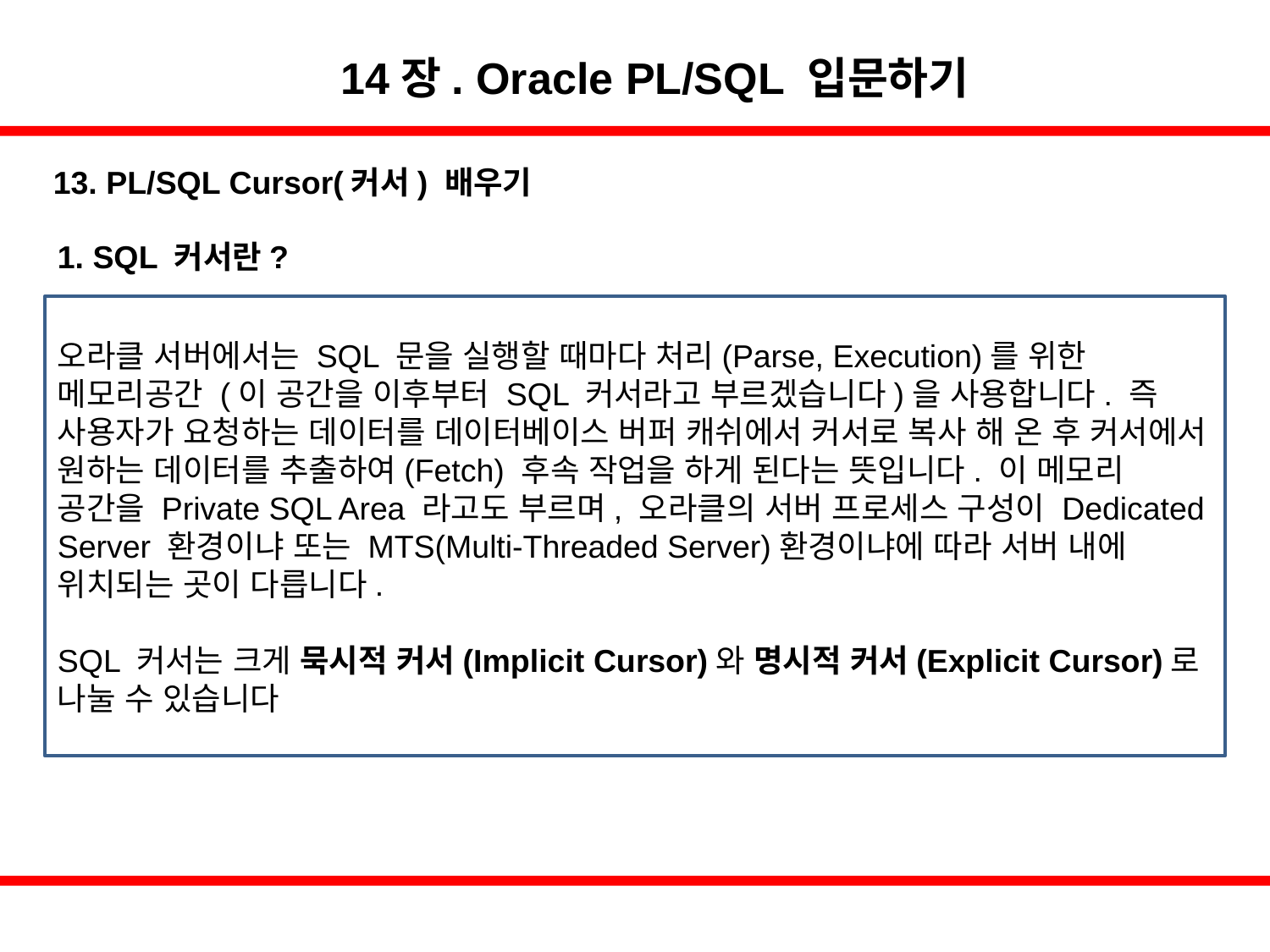

14장. Oracle PL/SQL 입문하기

13. PL/SQL Cursor(커서) 배우기
1. SQL 커서란?
오라클 서버에서는 SQL 문을 실행할 때마다 처리(Parse, Execution)를 위한 메모리공간 (이 공간을 이후부터 SQL 커서라고 부르겠습니다)을 사용합니다. 즉 사용자가 요청하는 데이터를 데이터베이스 버퍼 캐쉬에서 커서로 복사 해 온 후 커서에서 원하는 데이터를 추출하여(Fetch) 후속 작업을 하게 된다는 뜻입니다. 이 메모리 공간을 Private SQL Area 라고도 부르며, 오라클의 서버 프로세스 구성이 Dedicated Server 환경이냐 또는 MTS(Multi-Threaded Server)환경이냐에 따라 서버 내에 위치되는 곳이 다릅니다.

SQL 커서는 크게 묵시적 커서(Implicit Cursor)와 명시적 커서(Explicit Cursor)로 나눌 수 있습니다